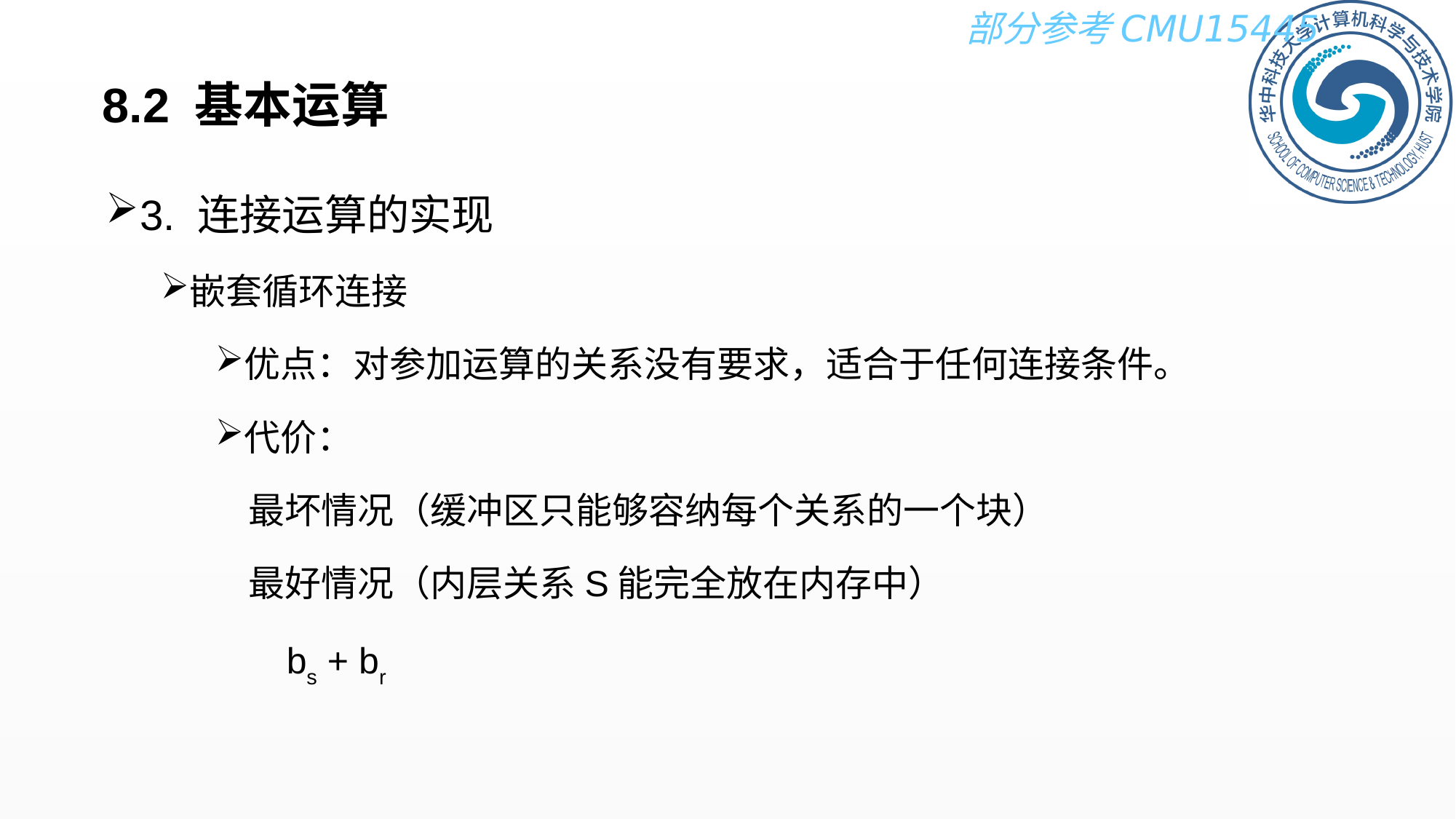

# 8.2 基本运算
3. 连接运算的实现
嵌套循环连接
优点：对参加运算的关系没有要求，适合于任何连接条件。
代价：
   最坏情况（缓冲区只能够容纳每个关系的一个块）
   最好情况（内层关系S能完全放在内存中）
       bs + br